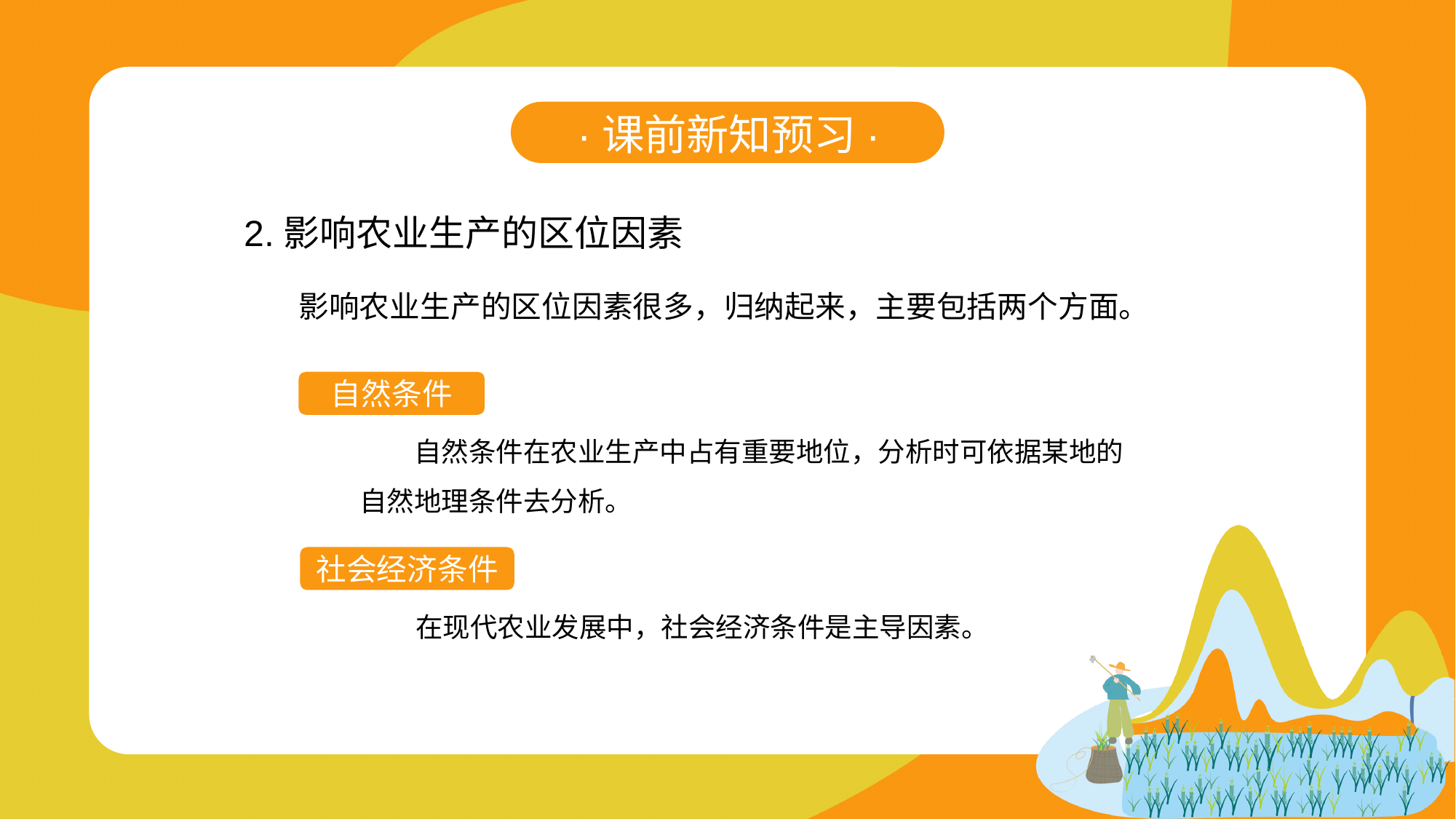

·课前新知预习·
2.影响农业生产的区位因素
影响农业生产的区位因素很多，归纳起来，主要包括两个方面。
自然条件
自然条件在农业生产中占有重要地位，分析时可依据某地的自然地理条件去分析。
社会经济条件
在现代农业发展中，社会经济条件是主导因素。